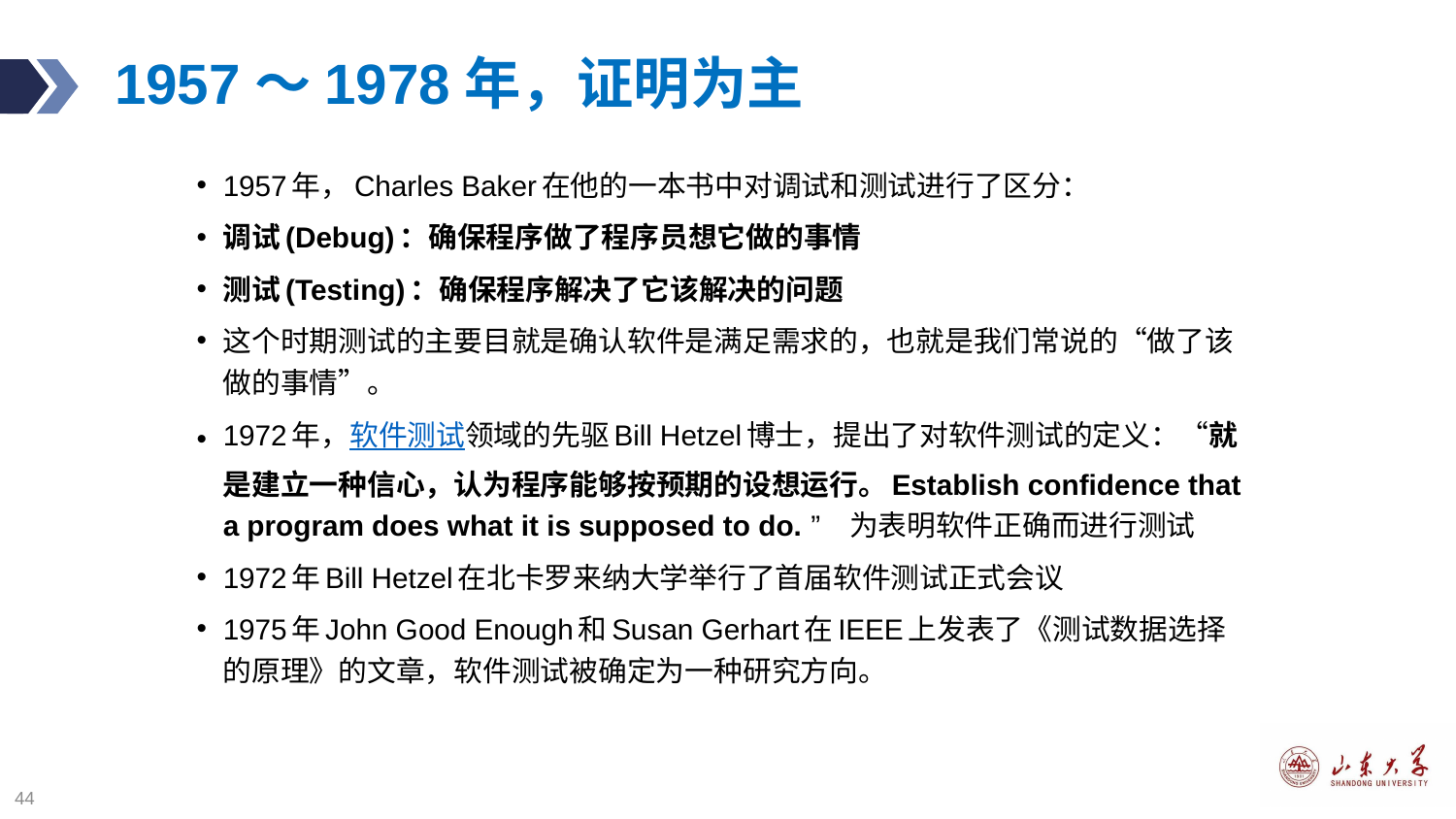

# 1957～1978年，证明为主
1957年，Charles Baker在他的一本书中对调试和测试进行了区分：
调试(Debug)：确保程序做了程序员想它做的事情
测试(Testing)：确保程序解决了它该解决的问题
这个时期测试的主要目就是确认软件是满足需求的，也就是我们常说的“做了该做的事情”。
1972年，软件测试领域的先驱Bill Hetzel博士，提出了对软件测试的定义：“就是建立一种信心，认为程序能够按预期的设想运行。Establish confidence that a program does what it is supposed to do. ”   为表明软件正确而进行测试
1972年Bill Hetzel在北卡罗来纳大学举行了首届软件测试正式会议
1975年John Good Enough和Susan Gerhart在IEEE上发表了《测试数据选择的原理》的文章，软件测试被确定为一种研究方向。

44